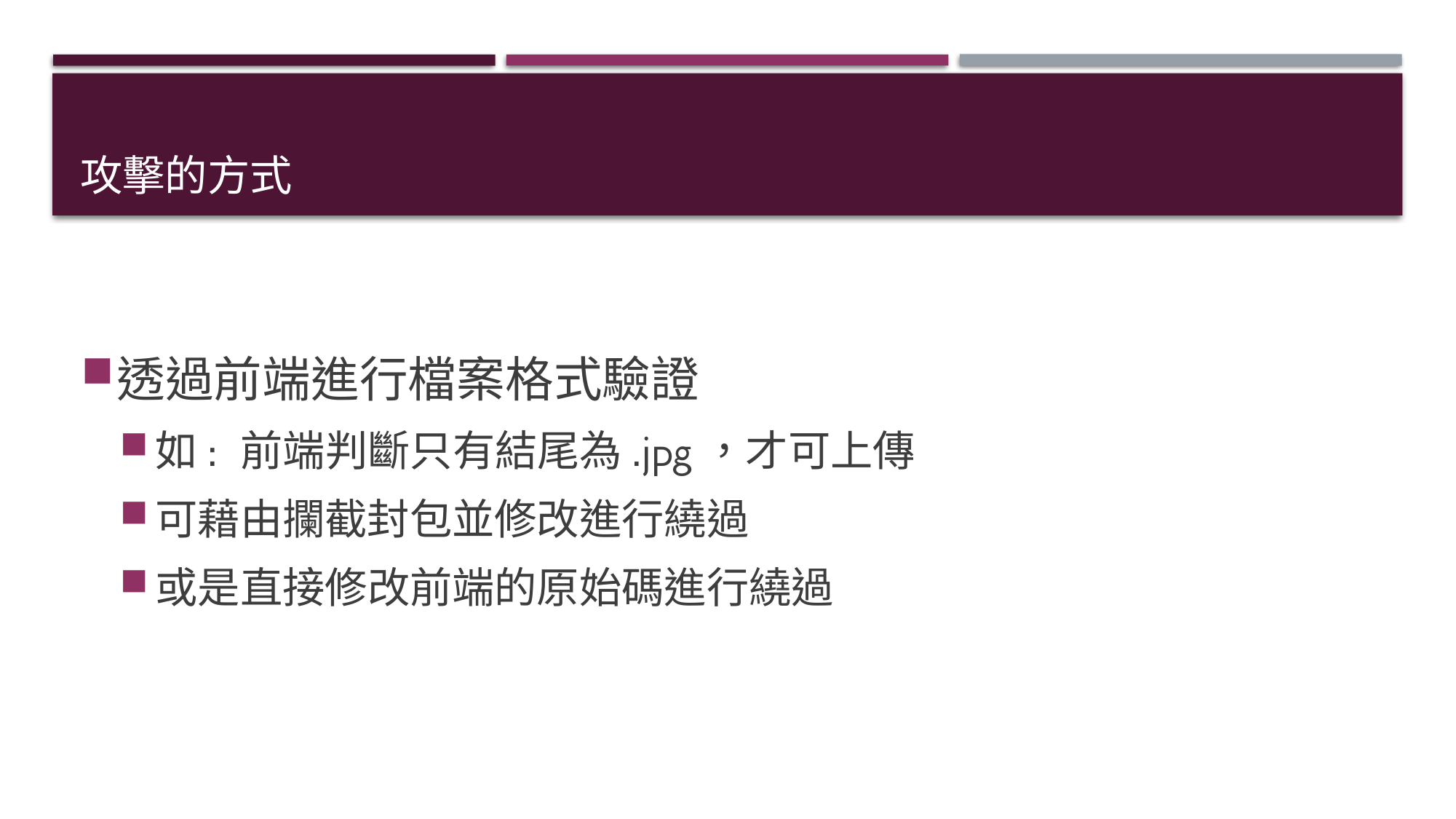

# 攻擊的方式
透過前端進行檔案格式驗證
如: 前端判斷只有結尾為.jpg，才可上傳
可藉由攔截封包並修改進行繞過
或是直接修改前端的原始碼進行繞過